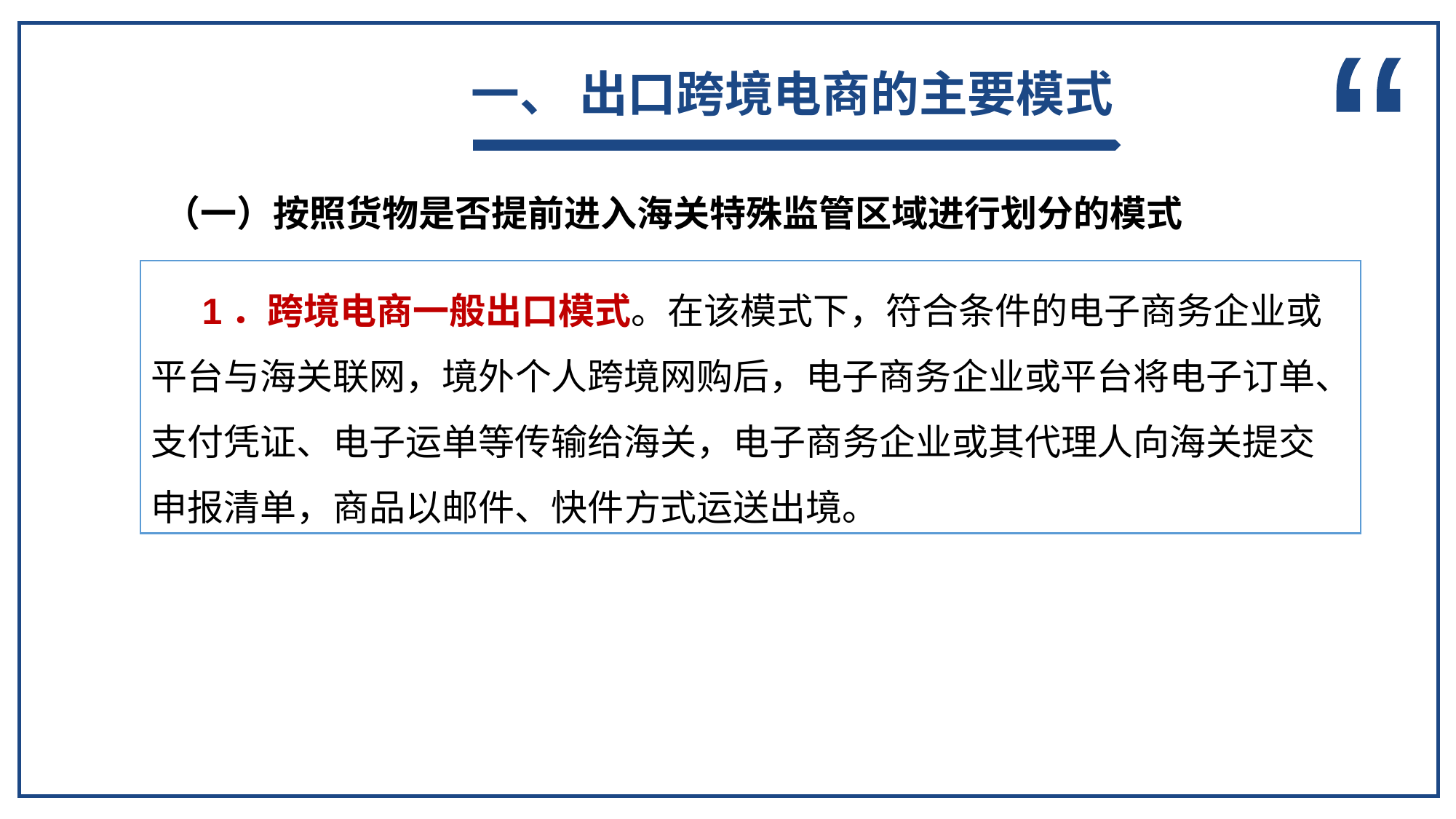

一、 出口跨境电商的主要模式

“
     （一）按照货物是否提前进入海关特殊监管区域进行划分的模式

     1．跨境电商一般出口模式。在该模式下，符合条件的电子商务企业或平台与海关联网，境外个人跨境网购后，电子商务企业或平台将电子订单、支付凭证、电子运单等传输给海关，电子商务企业或其代理人向海关提交申报清单，商品以邮件、快件方式运送出境。